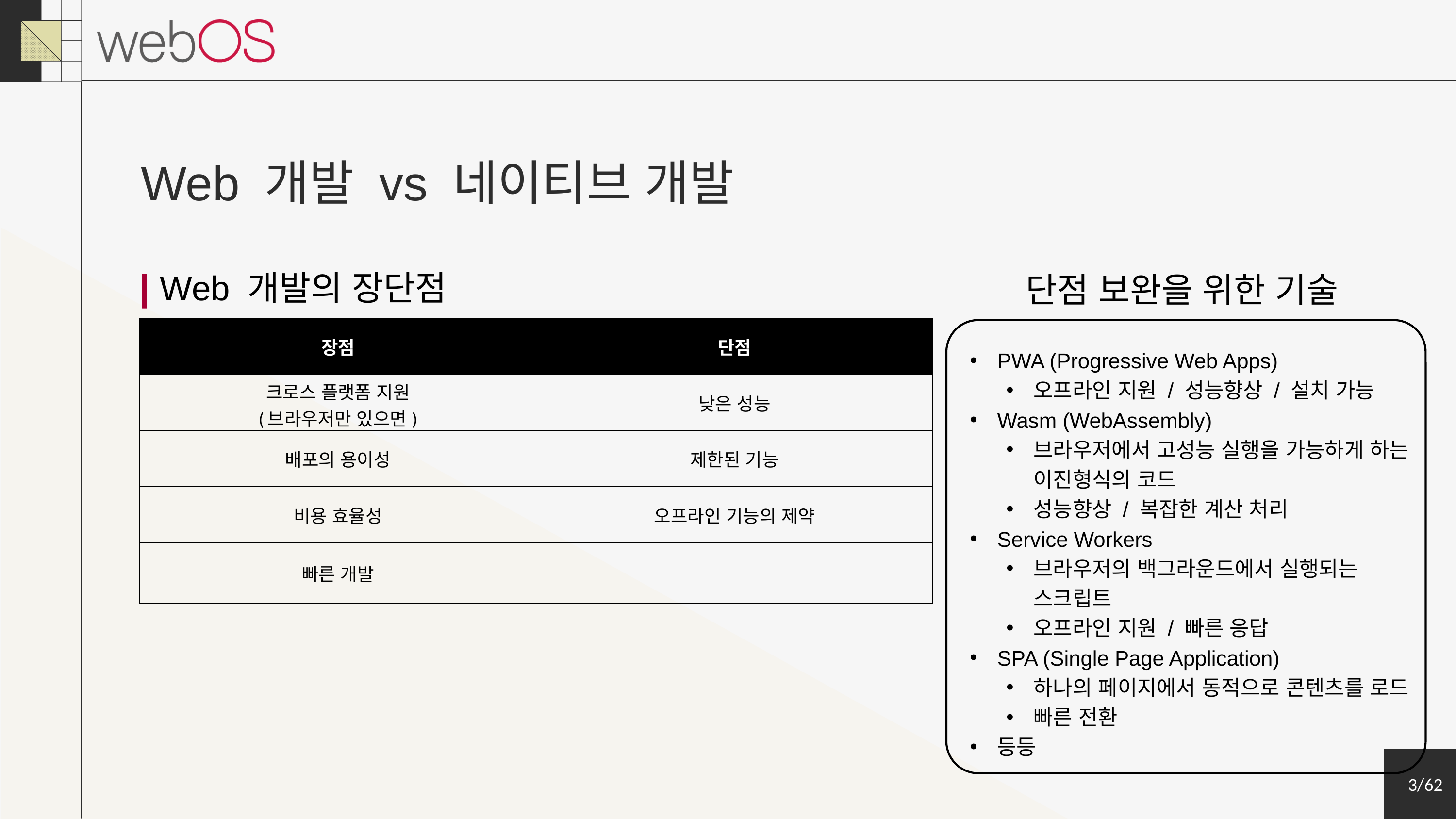

Web 개발 vs 네이티브 개발
| Web 개발의 장단점
단점 보완을 위한 기술
| 장점 | 단점 |
| --- | --- |
| 크로스 플랫폼 지원 (브라우저만 있으면) | 낮은 성능 |
| 배포의 용이성 | 제한된 기능 |
| 비용 효율성 | 오프라인 기능의 제약 |
| 빠른 개발 |  |

PWA (Progressive Web Apps)
오프라인 지원 / 성능향상 / 설치 가능
Wasm (WebAssembly)
브라우저에서 고성능 실행을 가능하게 하는 이진형식의 코드
성능향상 / 복잡한 계산 처리
Service Workers
브라우저의 백그라운드에서 실행되는 스크립트
오프라인 지원 / 빠른 응답
SPA (Single Page Application)
하나의 페이지에서 동적으로 콘텐츠를 로드
빠른 전환
등등
3/62